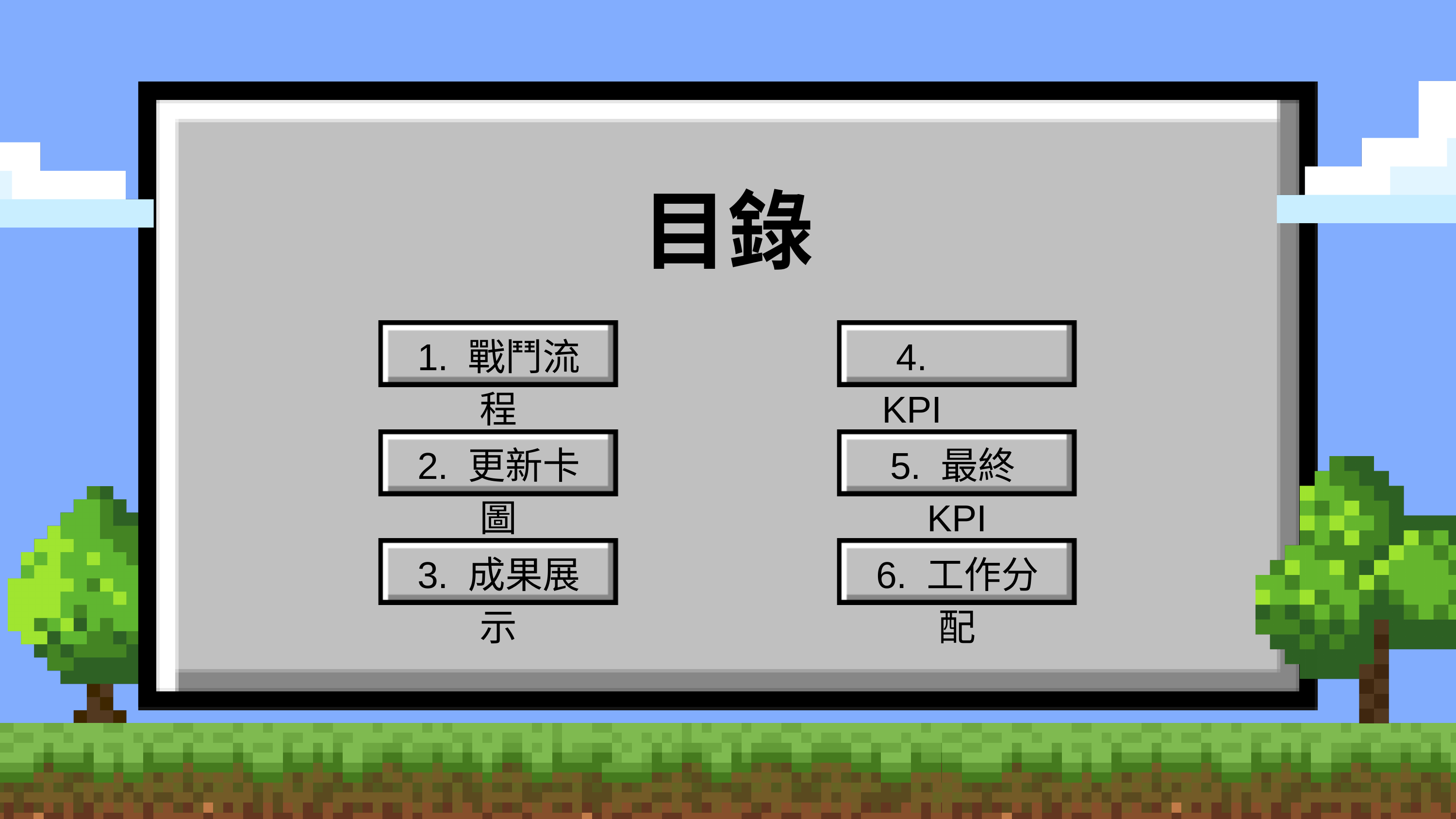

目錄

1. 戰鬥流程
4. KPI

2. 更新卡圖
5. 最終KPI

3. 成果展示
6. 工作分配